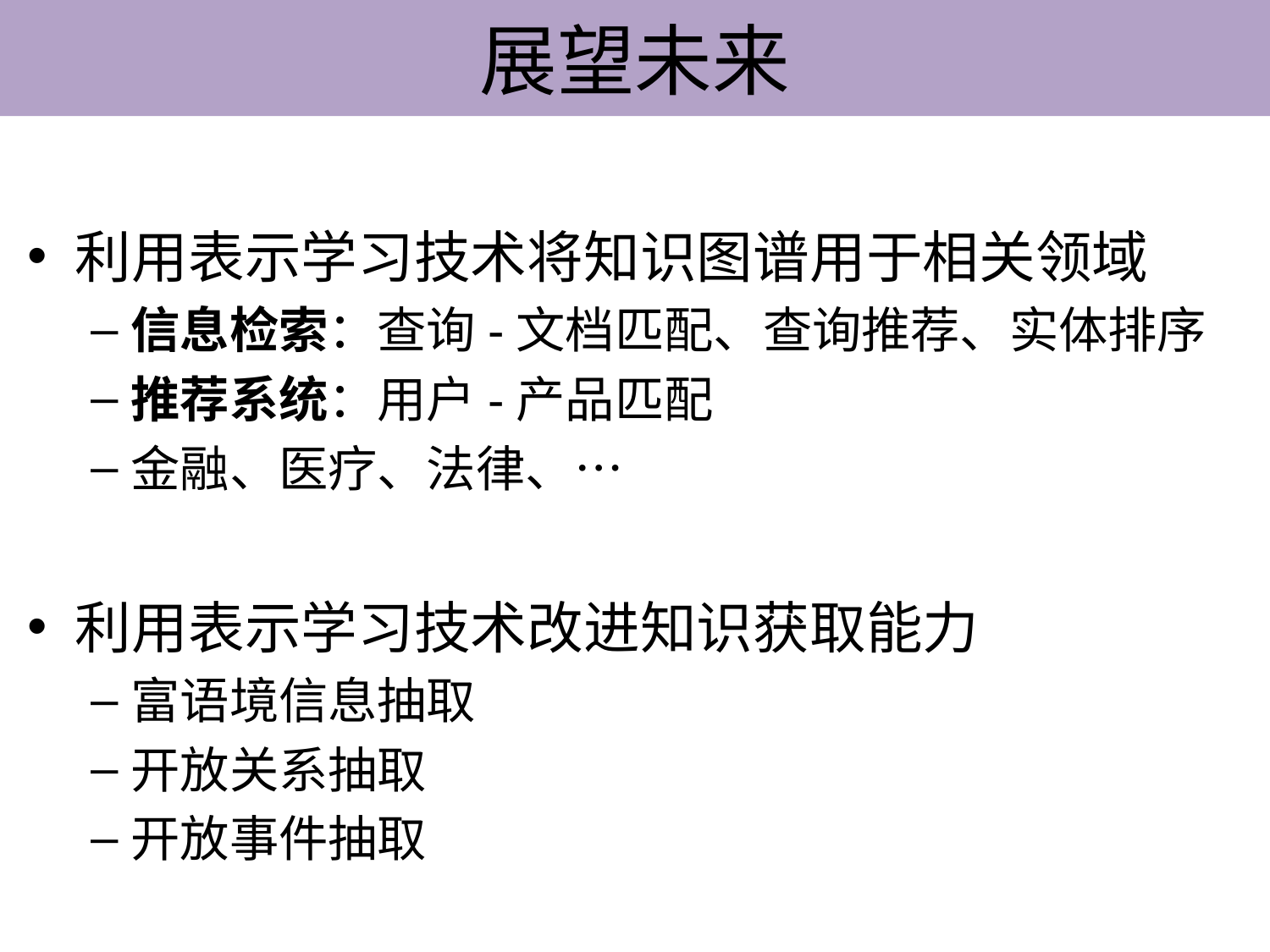

# 展望未来

利用表示学习技术将知识图谱用于相关领域
信息检索：查询-文档匹配、查询推荐、实体排序
推荐系统：用户-产品匹配
金融、医疗、法律、…

利用表示学习技术改进知识获取能力
富语境信息抽取
开放关系抽取
开放事件抽取
37